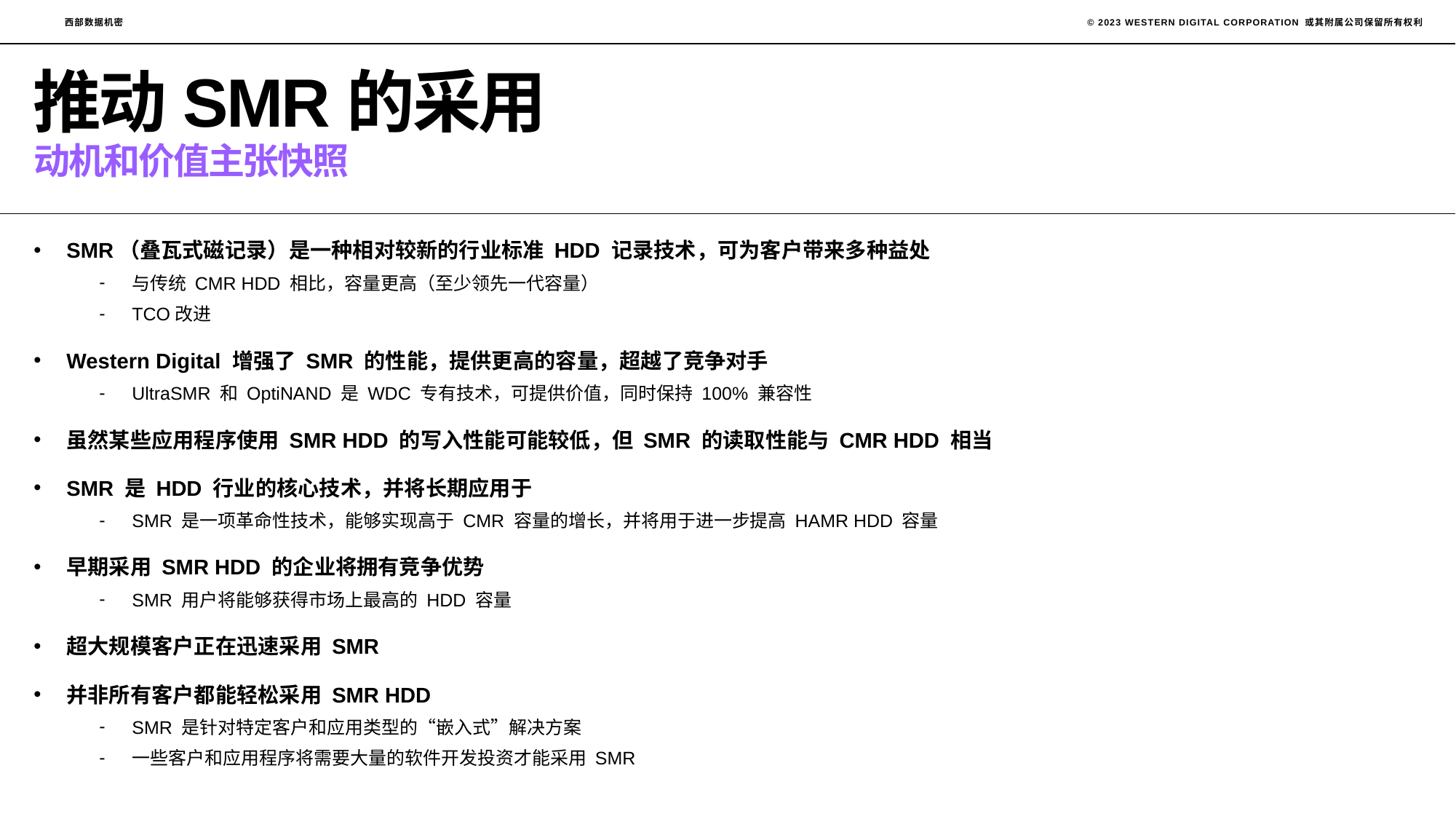

# 推动SMR的采用
动机和价值主张快照
SMR（叠瓦式磁记录）是一种相对较新的行业标准 HDD 记录技术，可为客户带来多种益处
与传统 CMR HDD 相比，容量更高（至少领先一代容量）
TCO改进
Western Digital 增强了 SMR 的性能，提供更高的容量，超越了竞争对手
UltraSMR 和 OptiNAND 是 WDC 专有技术，可提供价值，同时保持 100% 兼容性
虽然某些应用程序使用 SMR HDD 的写入性能可能较低，但 SMR 的读取性能与 CMR HDD 相当
SMR 是 HDD 行业的核心技术，并将长期应用于
SMR 是一项革命性技术，能够实现高于 CMR 容量的增长，并将用于进一步提高 HAMR HDD 容量
早期采用 SMR HDD 的企业将拥有竞争优势
SMR 用户将能够获得市场上最高的 HDD 容量
超大规模客户正在迅速采用 SMR
并非所有客户都能轻松采用 SMR HDD
SMR 是针对特定客户和应用类型的“嵌入式”解决方案
一些客户和应用程序将需要大量的软件开发投资才能采用 SMR